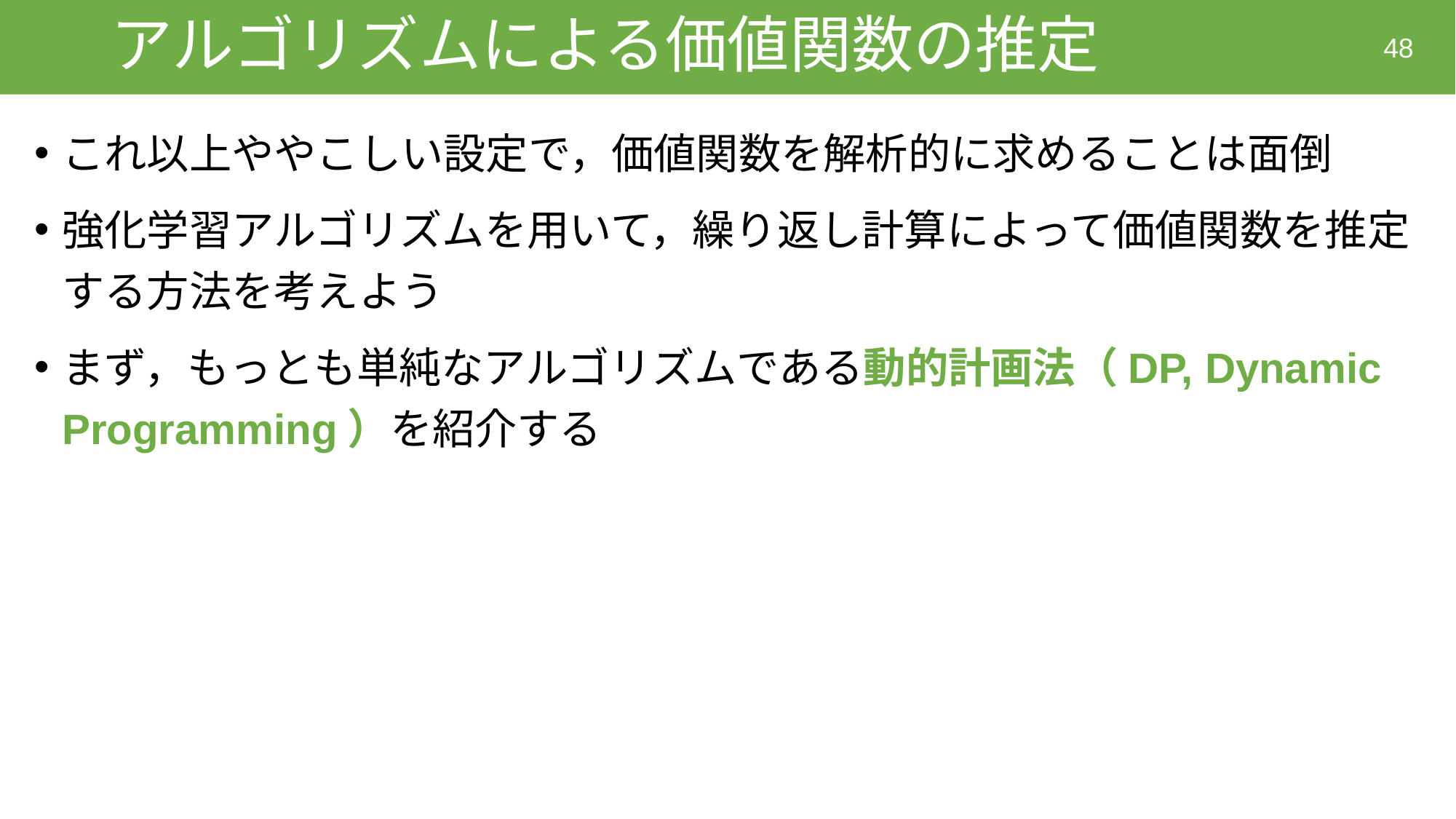

# アルゴリズムによる価値関数の推定
48
これ以上ややこしい設定で，価値関数を解析的に求めることは面倒
強化学習アルゴリズムを用いて，繰り返し計算によって価値関数を推定する方法を考えよう
まず，もっとも単純なアルゴリズムである動的計画法（DP, Dynamic Programming）を紹介する